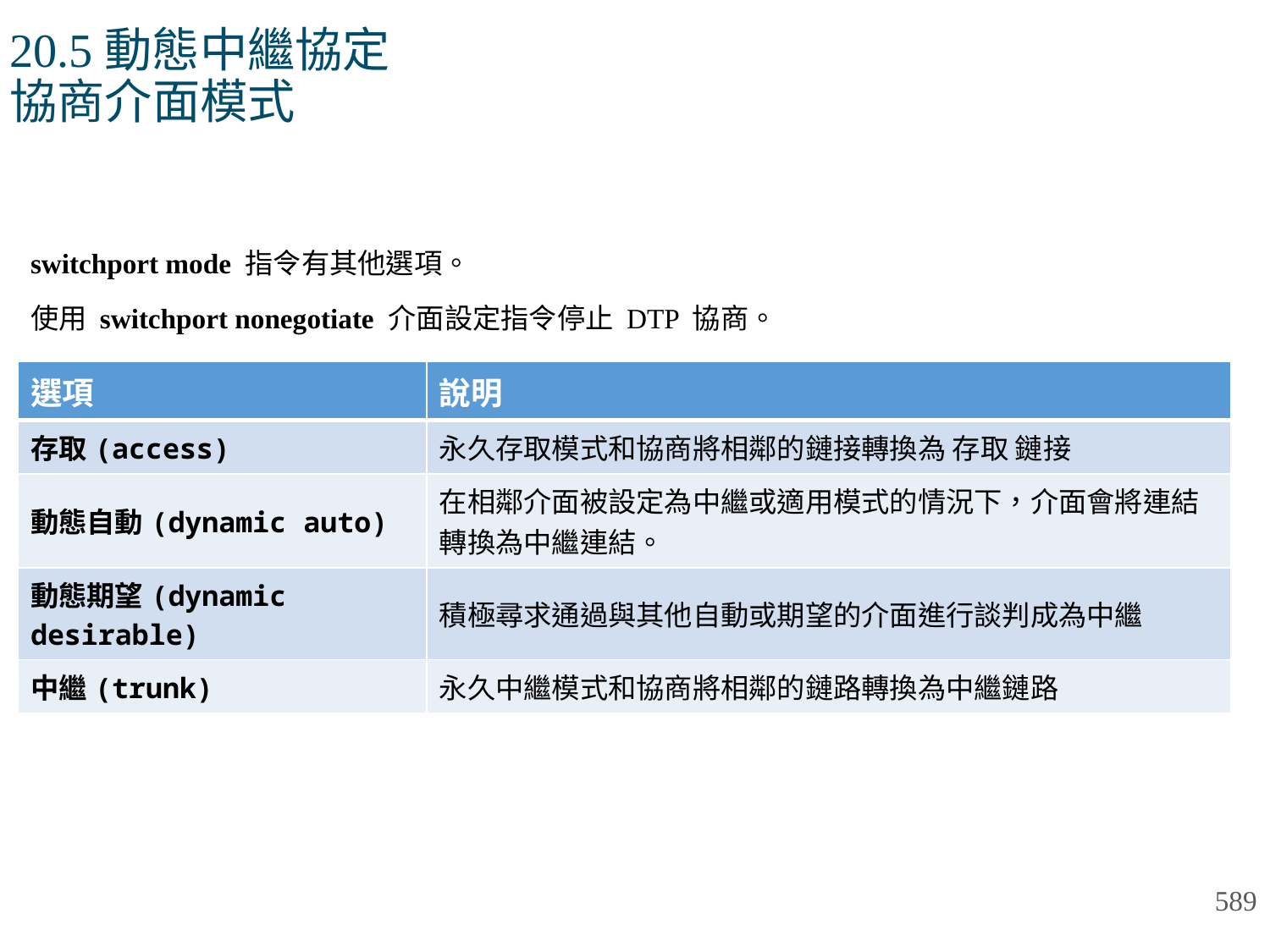

# 20.5動態中繼協定 協商介面模式
switchport mode 指令有其他選項。
使用 switchport nonegotiate 介面設定指令停止 DTP 協商。

| 選項 | 說明 |
| --- | --- |
| 存取(access) | 永久存取模式和協商將相鄰的鏈接轉換為 存取 鏈接 |
| 動態自動(dynamic auto) | 在相鄰介面被設定為中繼或適用模式的情況下，介面會將連結轉換為中繼連結。 |
| 動態期望(dynamic desirable) | 積極尋求通過與其他自動或期望的介面進行談判成為中繼 |
| 中繼(trunk) | 永久中繼模式和協商將相鄰的鏈路轉換為中繼鏈路 |
589